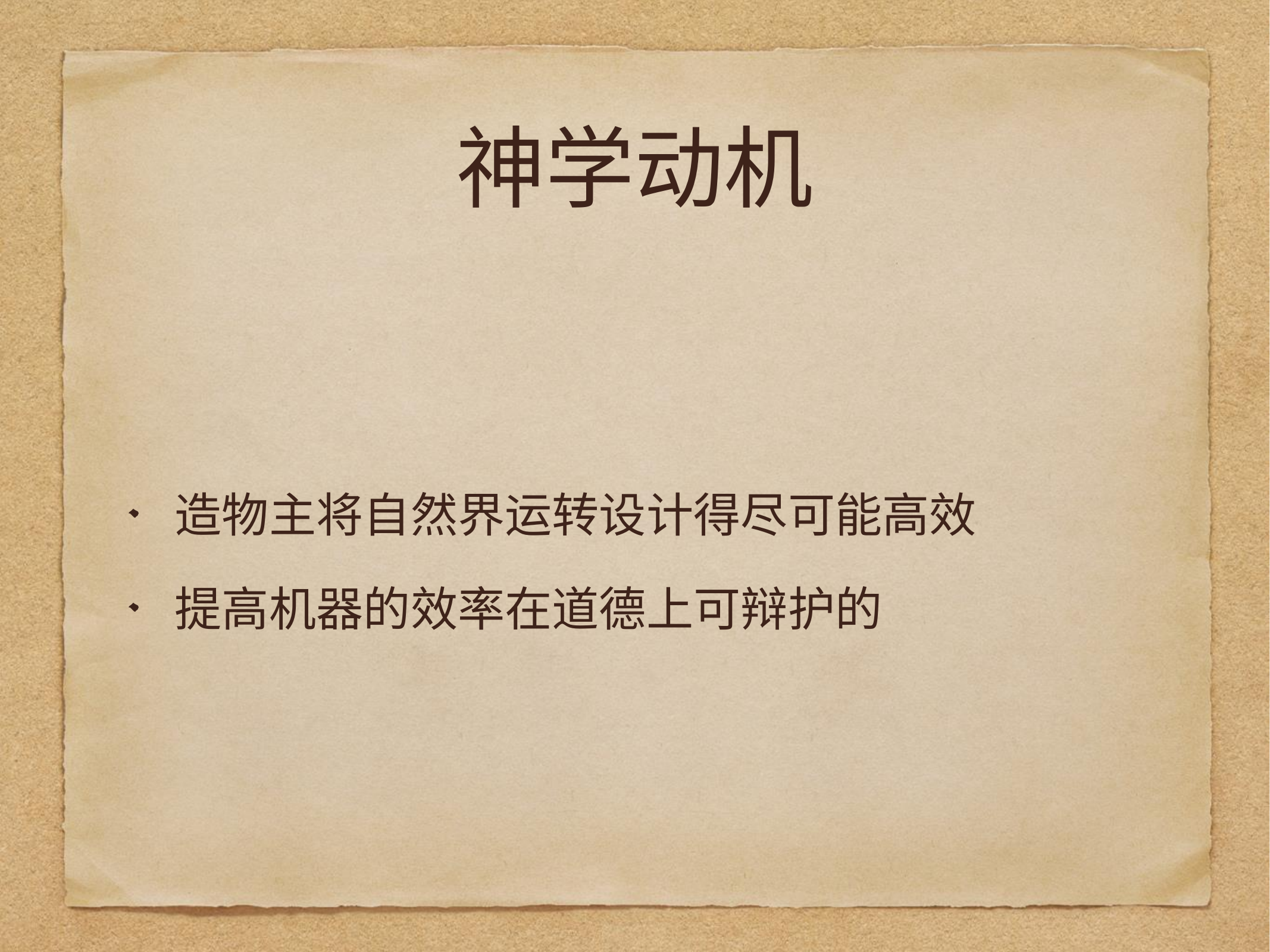

# 神学动机
造物主将自然界运转设计得尽可能高效
提高机器的效率在道德上可辩护的